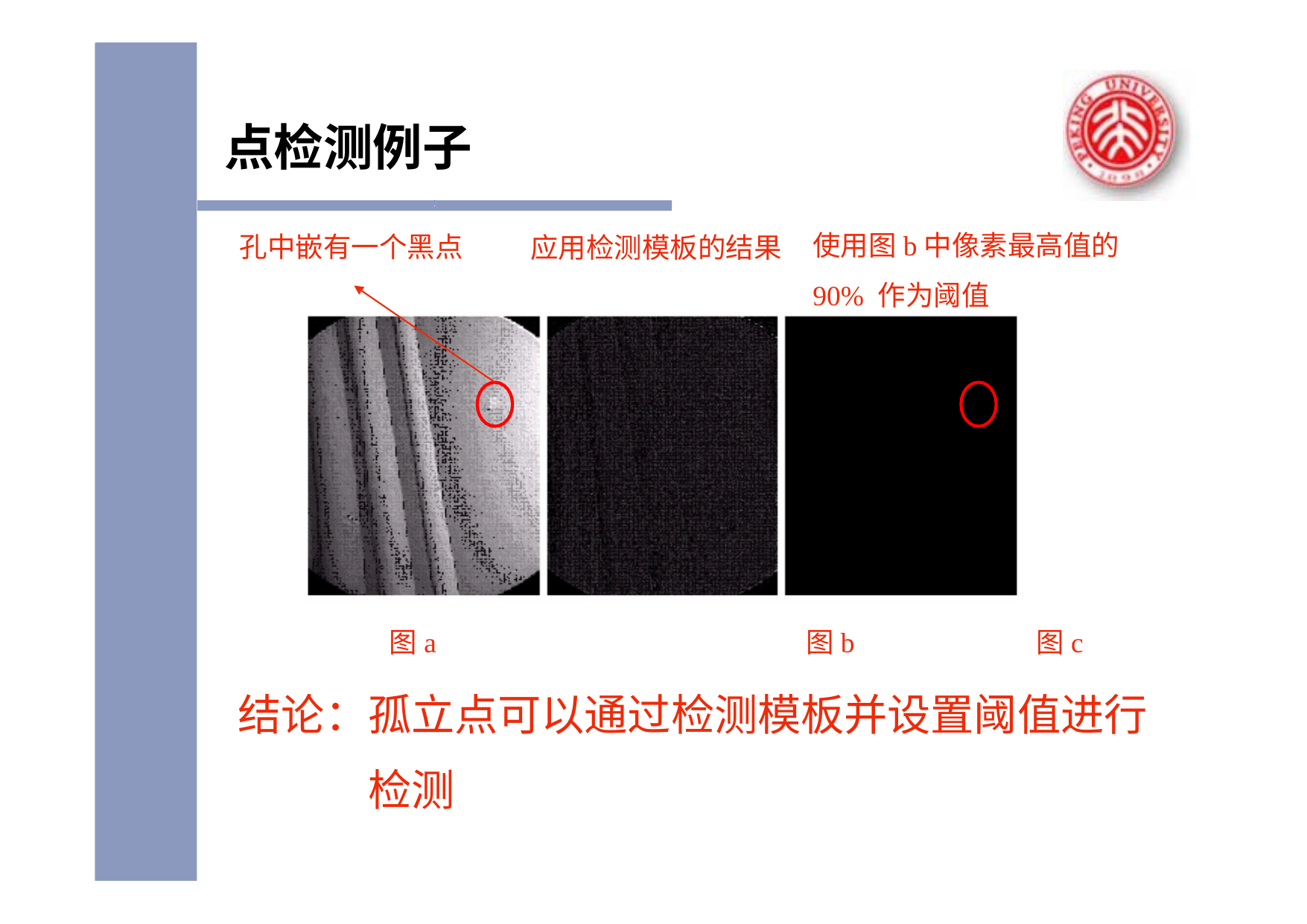

# 点检测例子

使用图b中像素最高值的90% 作为阈值
孔中嵌有一个黑点
应用检测模板的结果

图a	图b	图c
结论：孤立点可以通过检测模板并设置阈值进行 检测